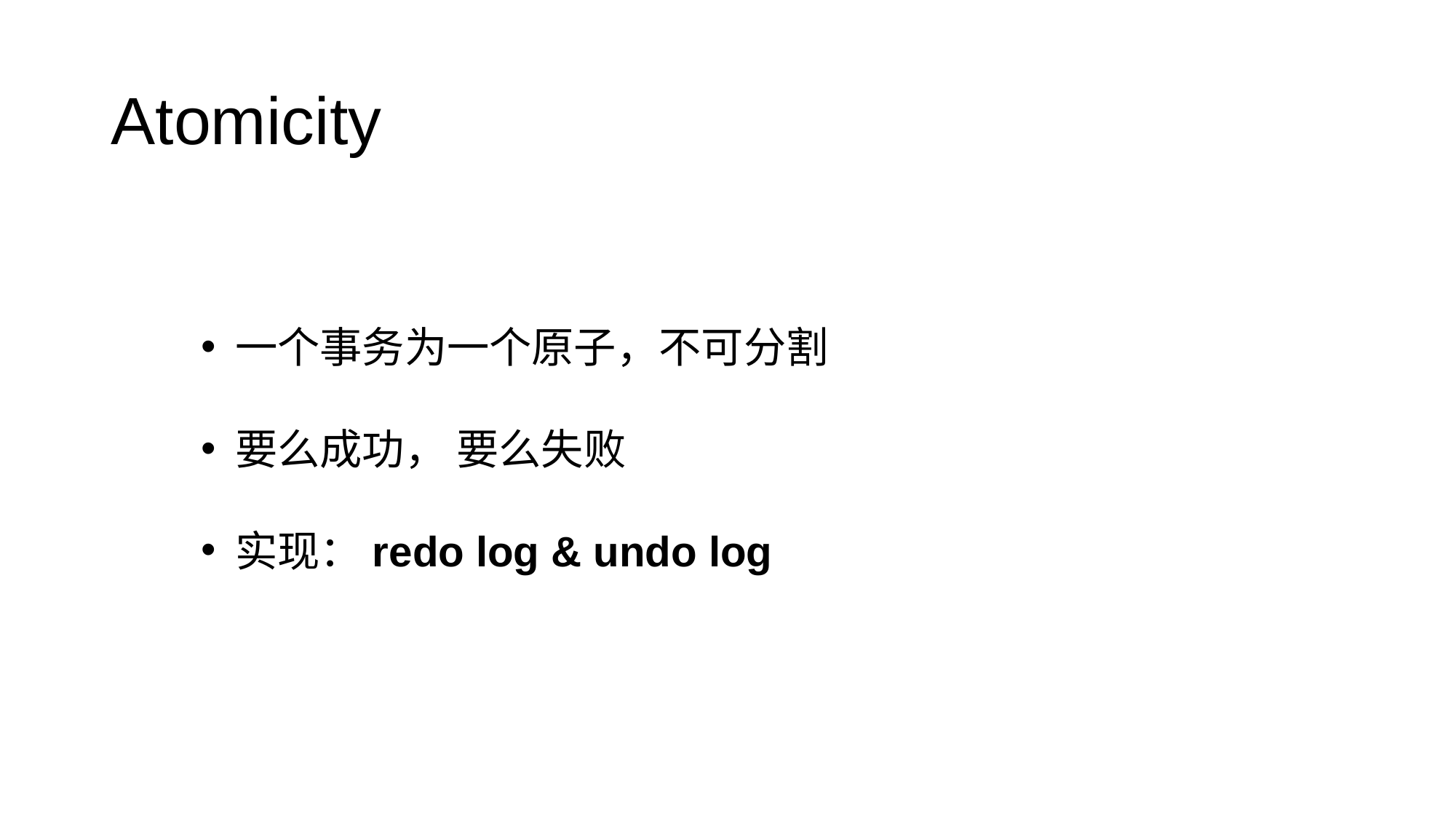

# Atomicity
一个事务为一个原子，不可分割
要么成功， 要么失败
实现：redo log & undo log